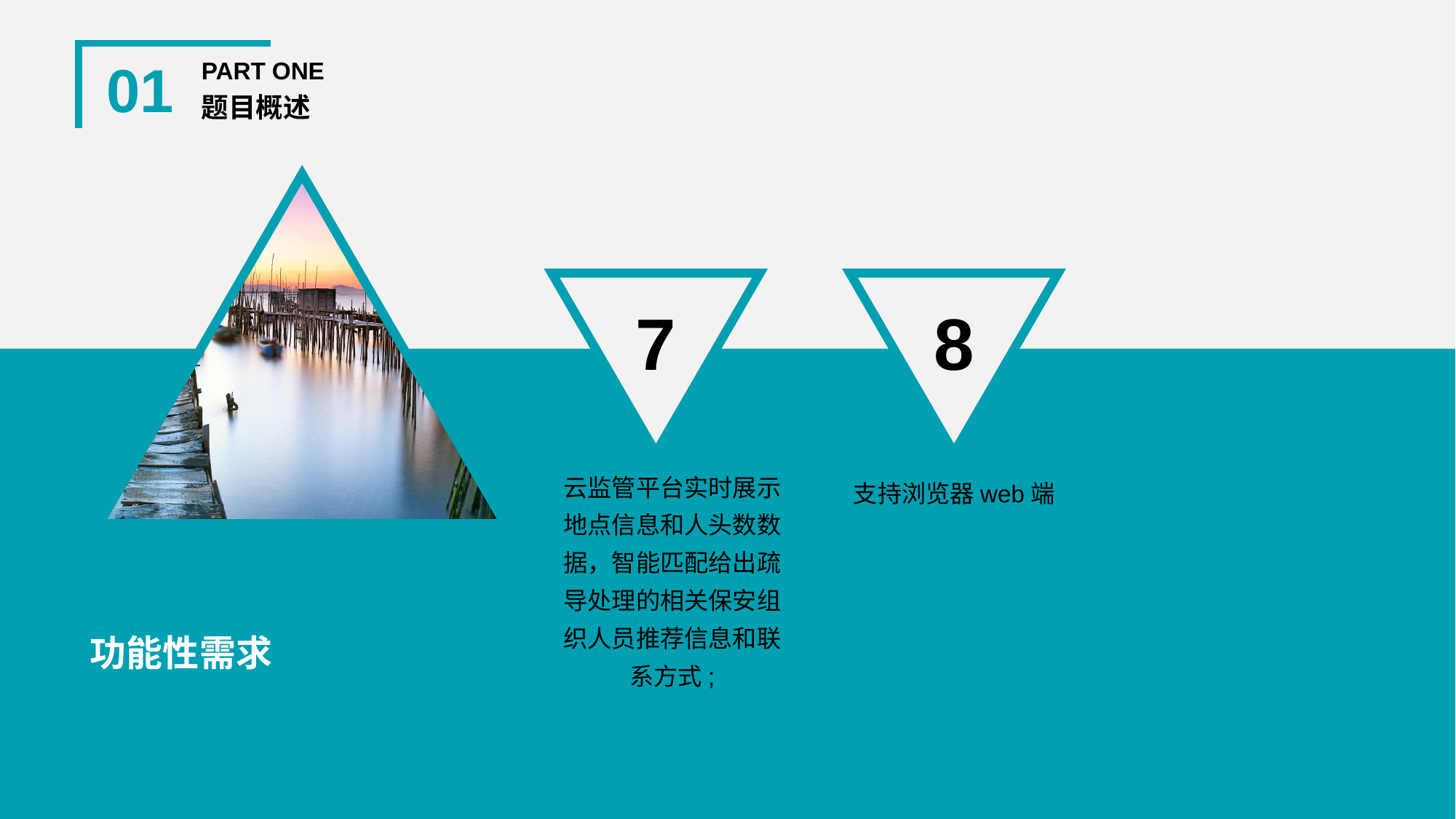

01
PART ONE
题目概述

7

8
云监管平台实时展示地点信息和人头数数据，智能匹配给出疏导处理的相关保安组织人员推荐信息和联系方式;
支持浏览器web端
功能性需求